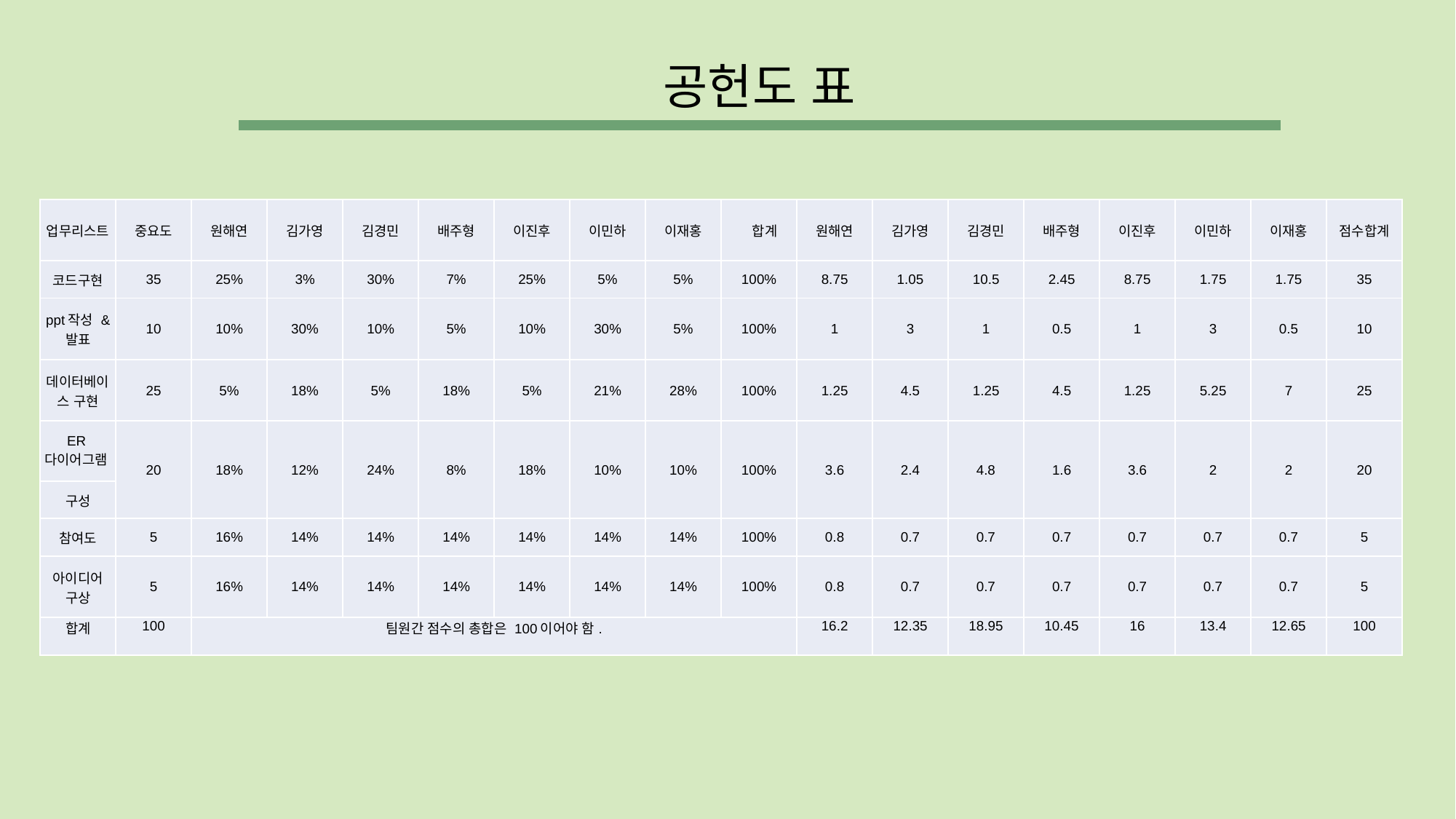

공헌도 표

| 업무리스트 | 중요도 | 원해연 | 김가영 | 김경민 | 배주형 | 이진후 | 이민하 | 이재홍 | 합계 | 원해연 | 김가영 | 김경민 | 배주형 | 이진후 | 이민하 | 이재홍 | 점수합계 |
| --- | --- | --- | --- | --- | --- | --- | --- | --- | --- | --- | --- | --- | --- | --- | --- | --- | --- |
| 코드구현 | 35 | 25% | 3% | 30% | 7% | 25% | 5% | 5% | 100% | 8.75 | 1.05 | 10.5 | 2.45 | 8.75 | 1.75 | 1.75 | 35 |
| ppt작성 & 발표 | 10 | 10% | 30% | 10% | 5% | 10% | 30% | 5% | 100% | 1 | 3 | 1 | 0.5 | 1 | 3 | 0.5 | 10 |
| 데이터베이스 구현 | 25 | 5% | 18% | 5% | 18% | 5% | 21% | 28% | 100% | 1.25 | 4.5 | 1.25 | 4.5 | 1.25 | 5.25 | 7 | 25 |
| ER다이어그램 | 20 | 18% | 12% | 24% | 8% | 18% | 10% | 10% | 100% | 3.6 | 2.4 | 4.8 | 1.6 | 3.6 | 2 | 2 | 20 |
| 구성 |  |  |  |  |  |  |  |  |  |  |  |  |  |  |  |  |  |
| 참여도 | 5 | 16% | 14% | 14% | 14% | 14% | 14% | 14% | 100% | 0.8 | 0.7 | 0.7 | 0.7 | 0.7 | 0.7 | 0.7 | 5 |
| 아이디어 구상 | 5 | 16% | 14% | 14% | 14% | 14% | 14% | 14% | 100% | 0.8 | 0.7 | 0.7 | 0.7 | 0.7 | 0.7 | 0.7 | 5 |
| 합계 | 100 | 팀원간 점수의 총합은 100이어야 함. |  |  |  |  |  |  |  | 16.2 | 12.35 | 18.95 | 10.45 | 16 | 13.4 | 12.65 | 100 |